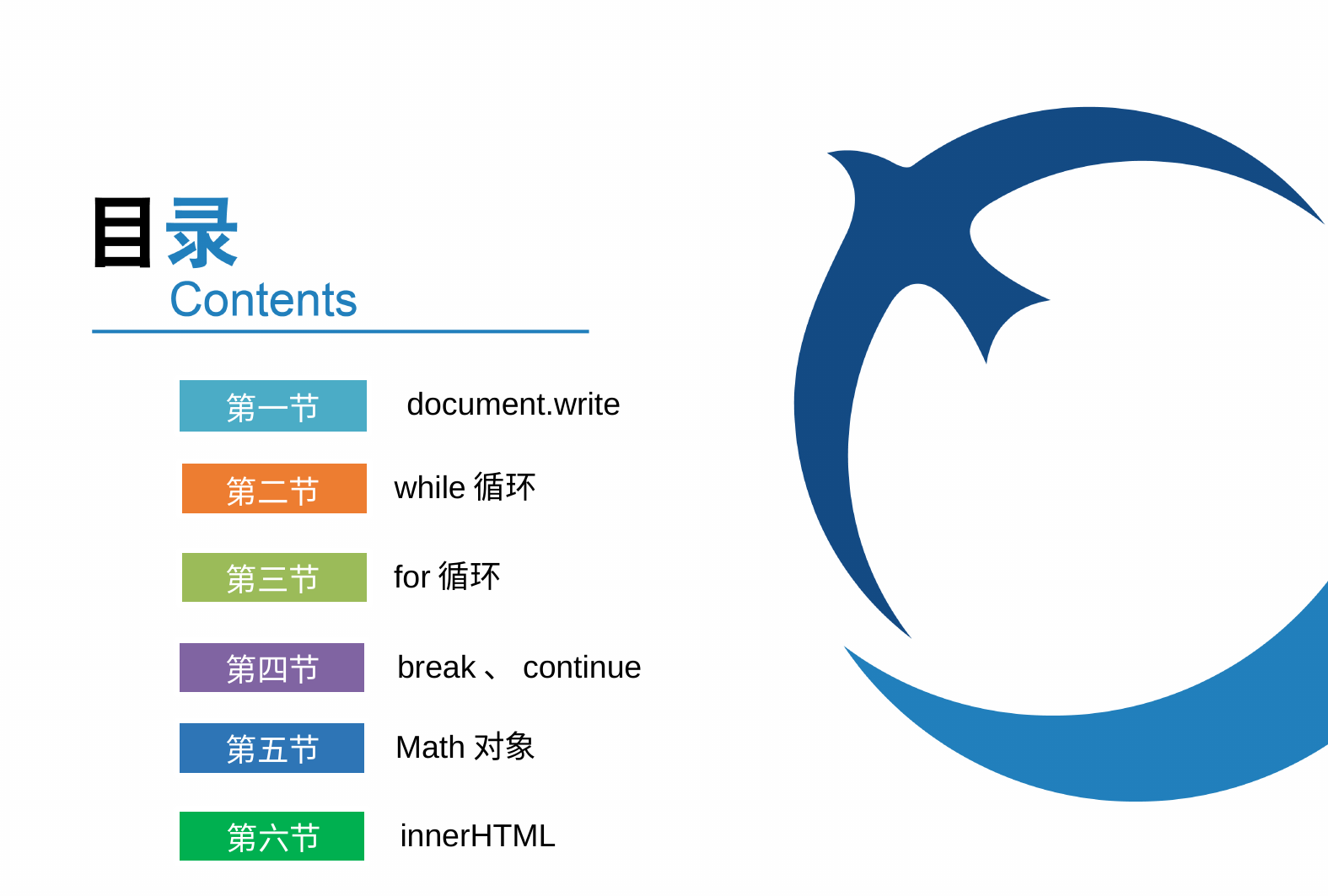

document.write

第一节
while循环

第二节
for循环

第三节
break、continue

第四节
Math对象

第五节
innerHTML

第六节